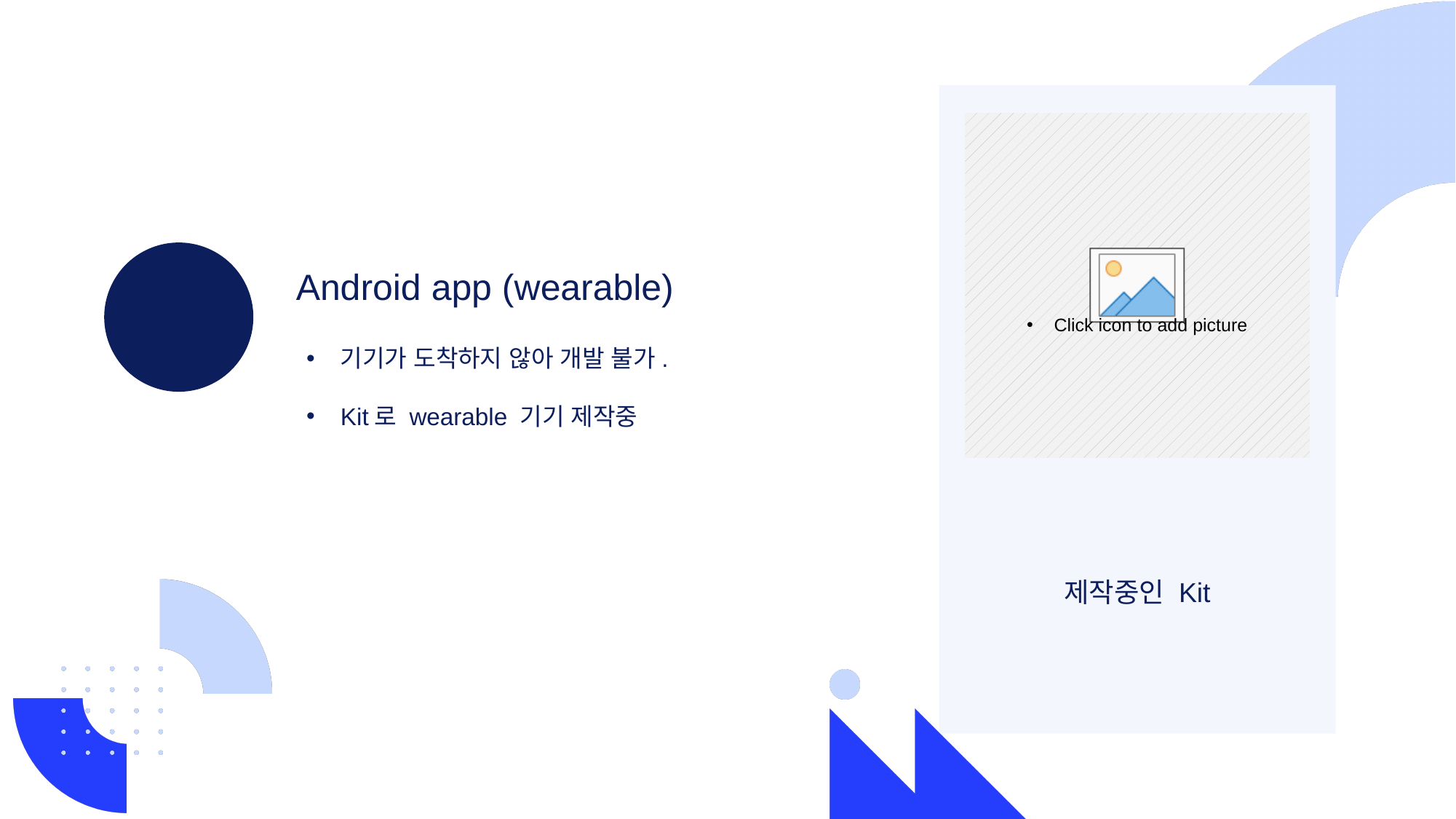

Android app (wearable)
기기가 도착하지 않아 개발 불가.

Kit로 wearable 기기 제작중
제작중인 Kit